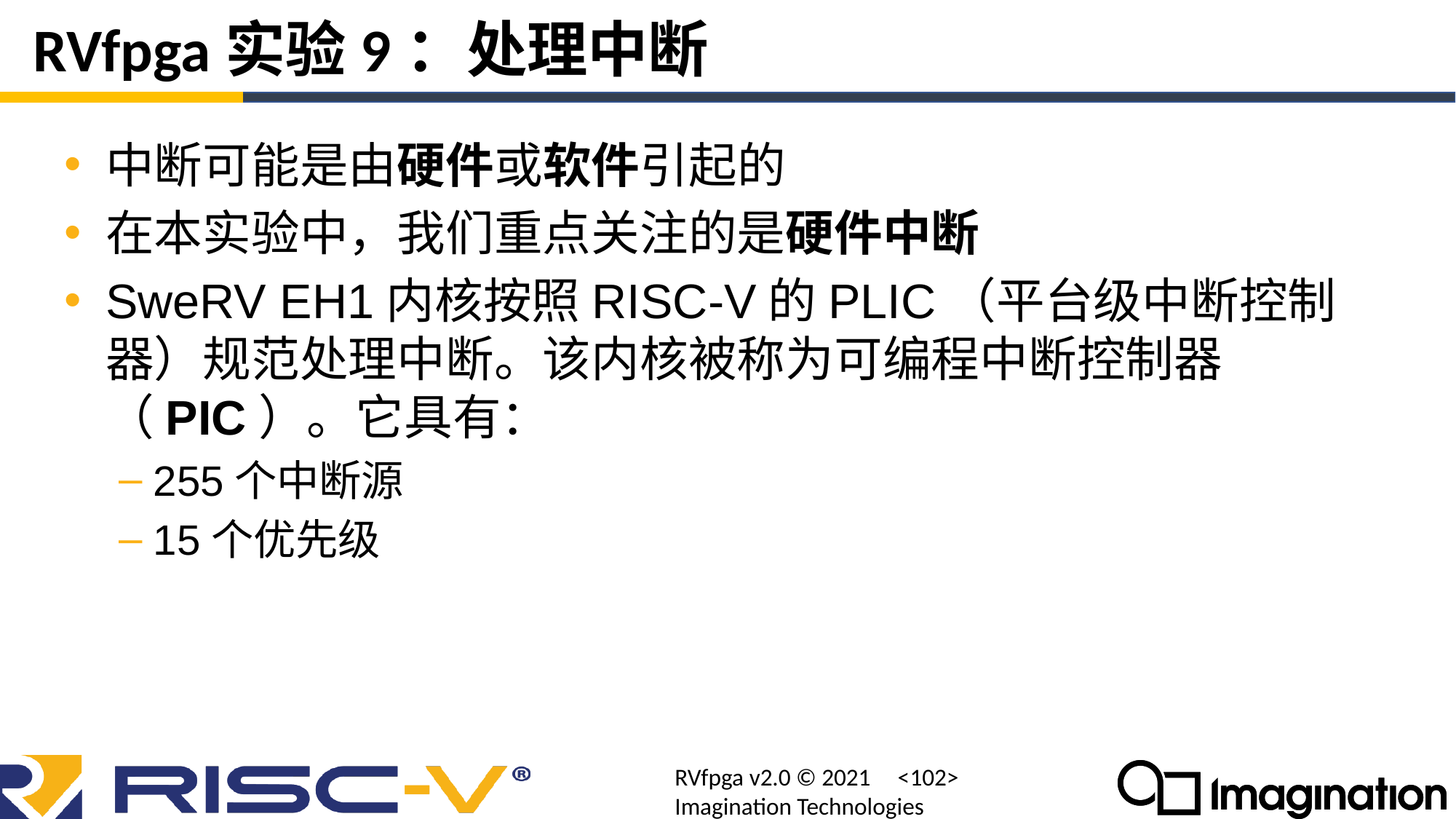

# RVfpga实验9：处理中断
中断可能是由硬件或软件引起的
在本实验中，我们重点关注的是硬件中断
SweRV EH1内核按照RISC-V的PLIC（平台级中断控制器）规范处理中断。该内核被称为可编程中断控制器（PIC）。它具有：
255个中断源
15个优先级